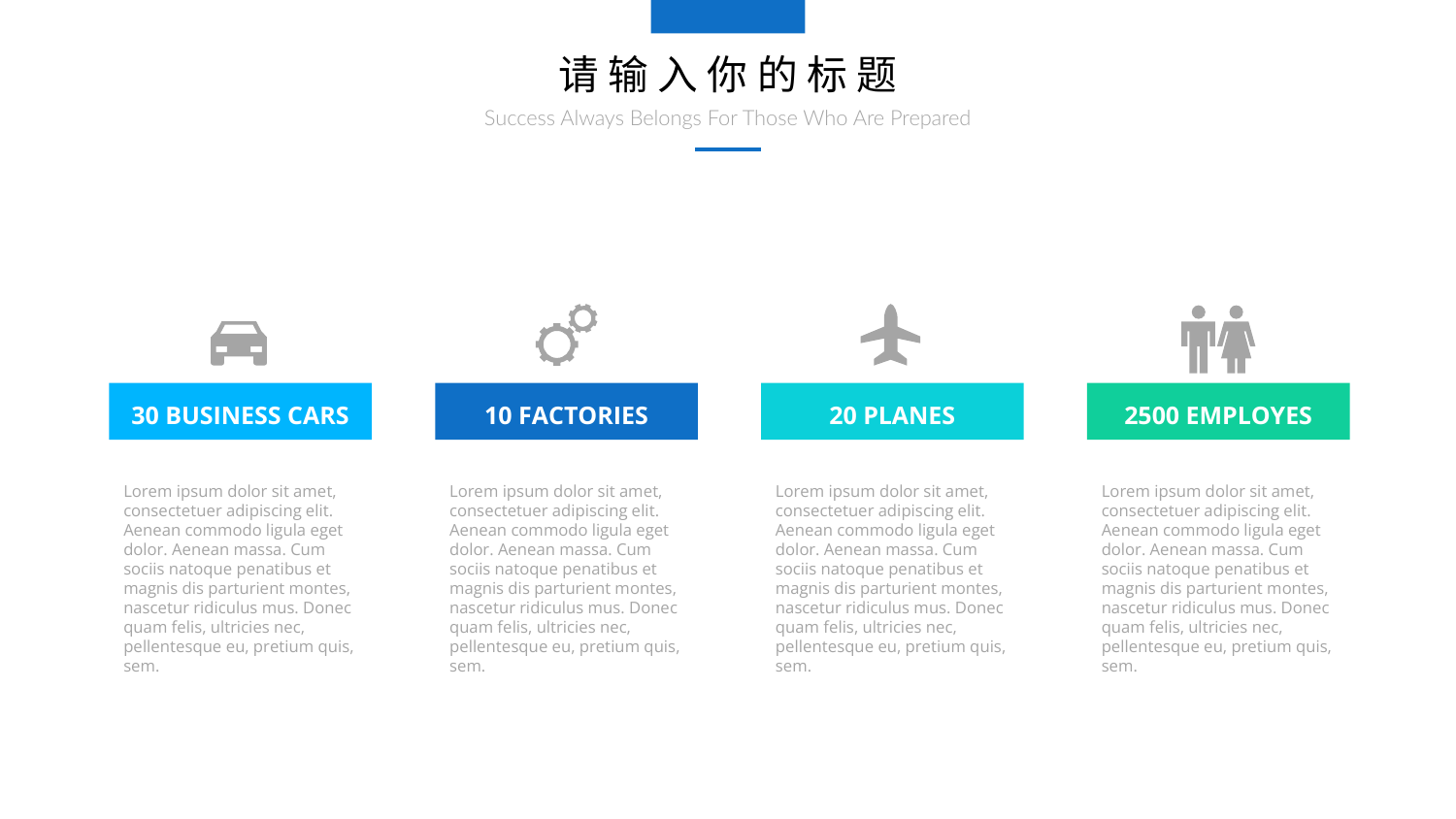

请输入你的标题
Success Always Belongs For Those Who Are Prepared

30 BUSINESS CARS
10 FACTORIES
20 PLANES
2500 EMPLOYES
Lorem ipsum dolor sit amet, consectetuer adipiscing elit. Aenean commodo ligula eget dolor. Aenean massa. Cum sociis natoque penatibus et magnis dis parturient montes, nascetur ridiculus mus. Donec quam felis, ultricies nec, pellentesque eu, pretium quis, sem.
Lorem ipsum dolor sit amet, consectetuer adipiscing elit. Aenean commodo ligula eget dolor. Aenean massa. Cum sociis natoque penatibus et magnis dis parturient montes, nascetur ridiculus mus. Donec quam felis, ultricies nec, pellentesque eu, pretium quis, sem.
Lorem ipsum dolor sit amet, consectetuer adipiscing elit. Aenean commodo ligula eget dolor. Aenean massa. Cum sociis natoque penatibus et magnis dis parturient montes, nascetur ridiculus mus. Donec quam felis, ultricies nec, pellentesque eu, pretium quis, sem.
Lorem ipsum dolor sit amet, consectetuer adipiscing elit. Aenean commodo ligula eget dolor. Aenean massa. Cum sociis natoque penatibus et magnis dis parturient montes, nascetur ridiculus mus. Donec quam felis, ultricies nec, pellentesque eu, pretium quis, sem.